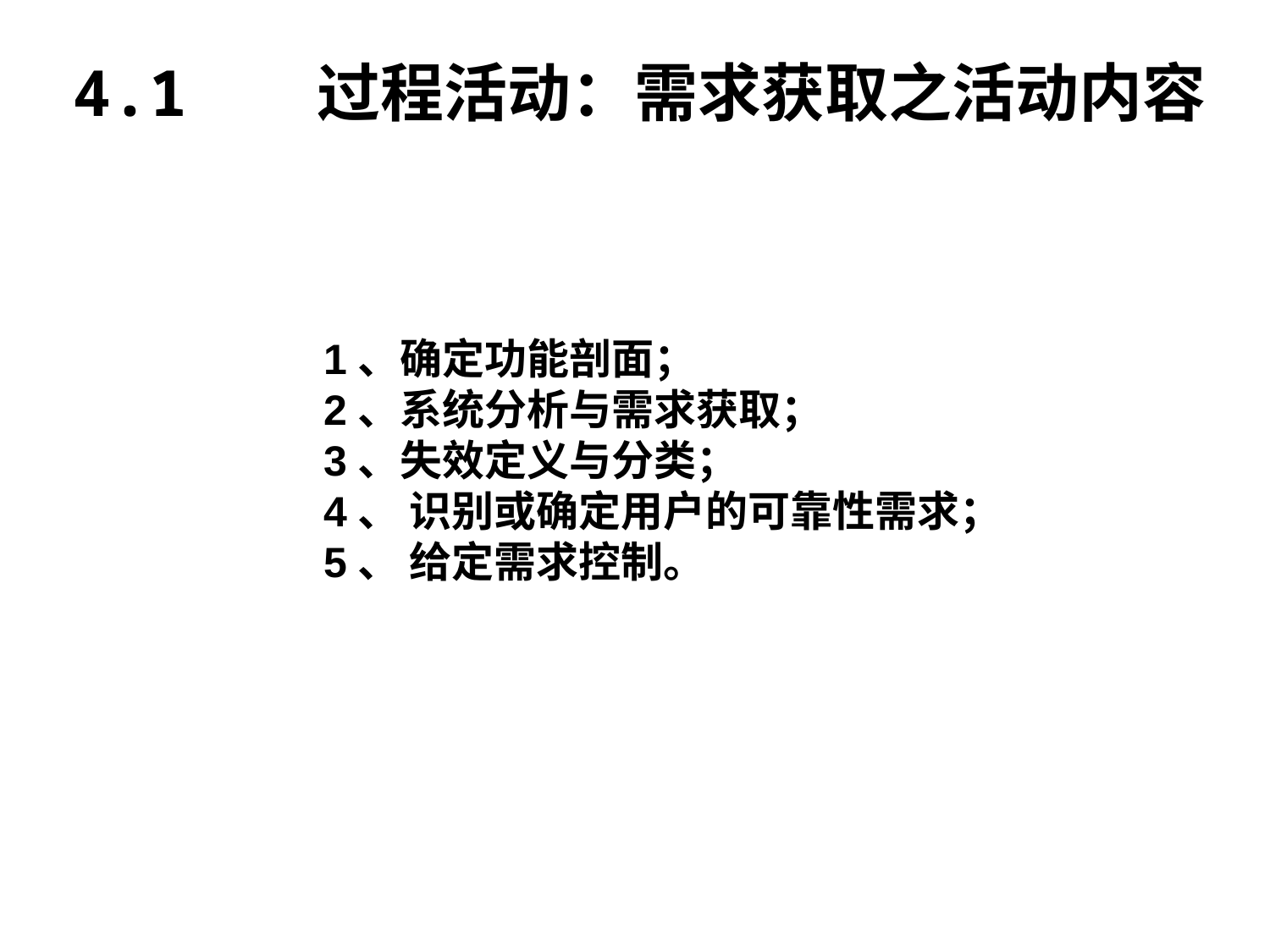

4.1   过程活动：需求获取之活动内容
     1、确定功能剖面；
     2、系统分析与需求获取；
     3、失效定义与分类；
     4、 识别或确定用户的可靠性需求；
     5、 给定需求控制。